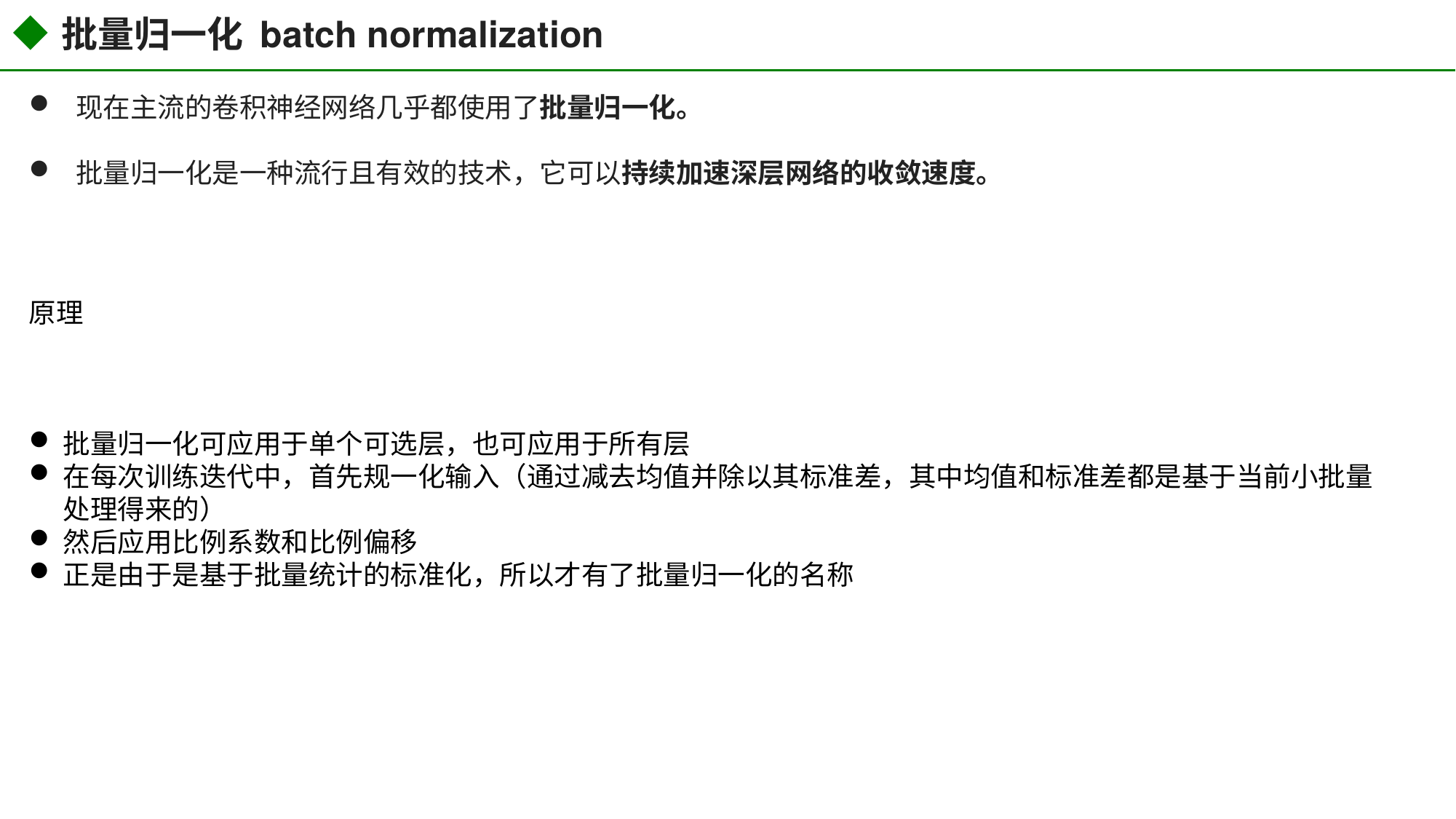

批量归一化 batch normalization
 现在主流的卷积神经网络几乎都使用了批量归一化。

 批量归一化是一种流行且有效的技术，它可以持续加速深层网络的收敛速度。
原理

批量归一化可应用于单个可选层，也可应用于所有层
在每次训练迭代中，首先规一化输入（通过减去均值并除以其标准差，其中均值和标准差都是基于当前小批量处理得来的）
然后应用比例系数和比例偏移
正是由于是基于批量统计的标准化，所以才有了批量归一化的名称